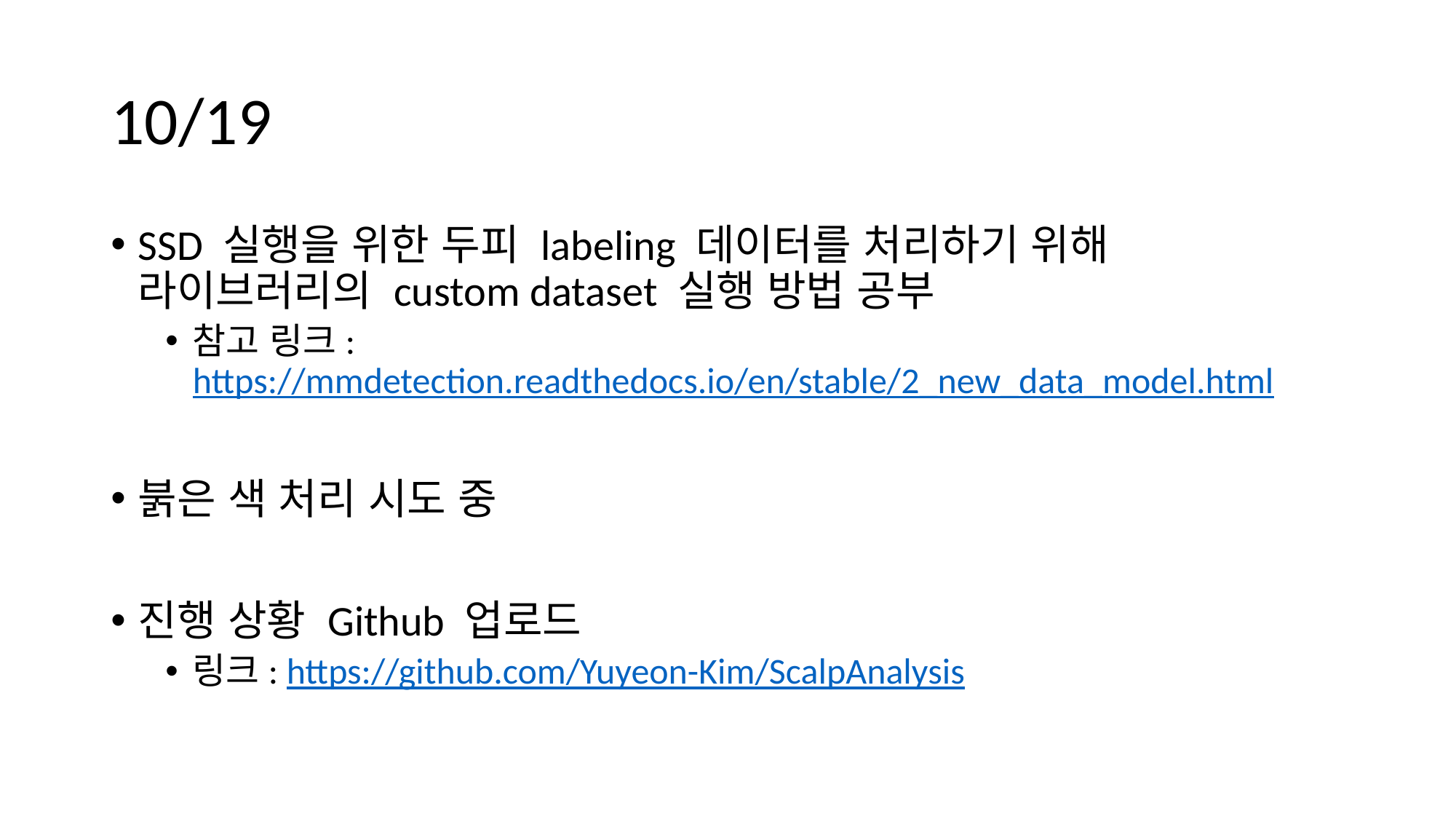

# 10/19
SSD 실행을 위한 두피 labeling 데이터를 처리하기 위해 라이브러리의 custom dataset 실행 방법 공부
참고 링크: https://mmdetection.readthedocs.io/en/stable/2_new_data_model.html

붉은 색 처리 시도 중

진행 상황 Github 업로드
링크: https://github.com/Yuyeon-Kim/ScalpAnalysis